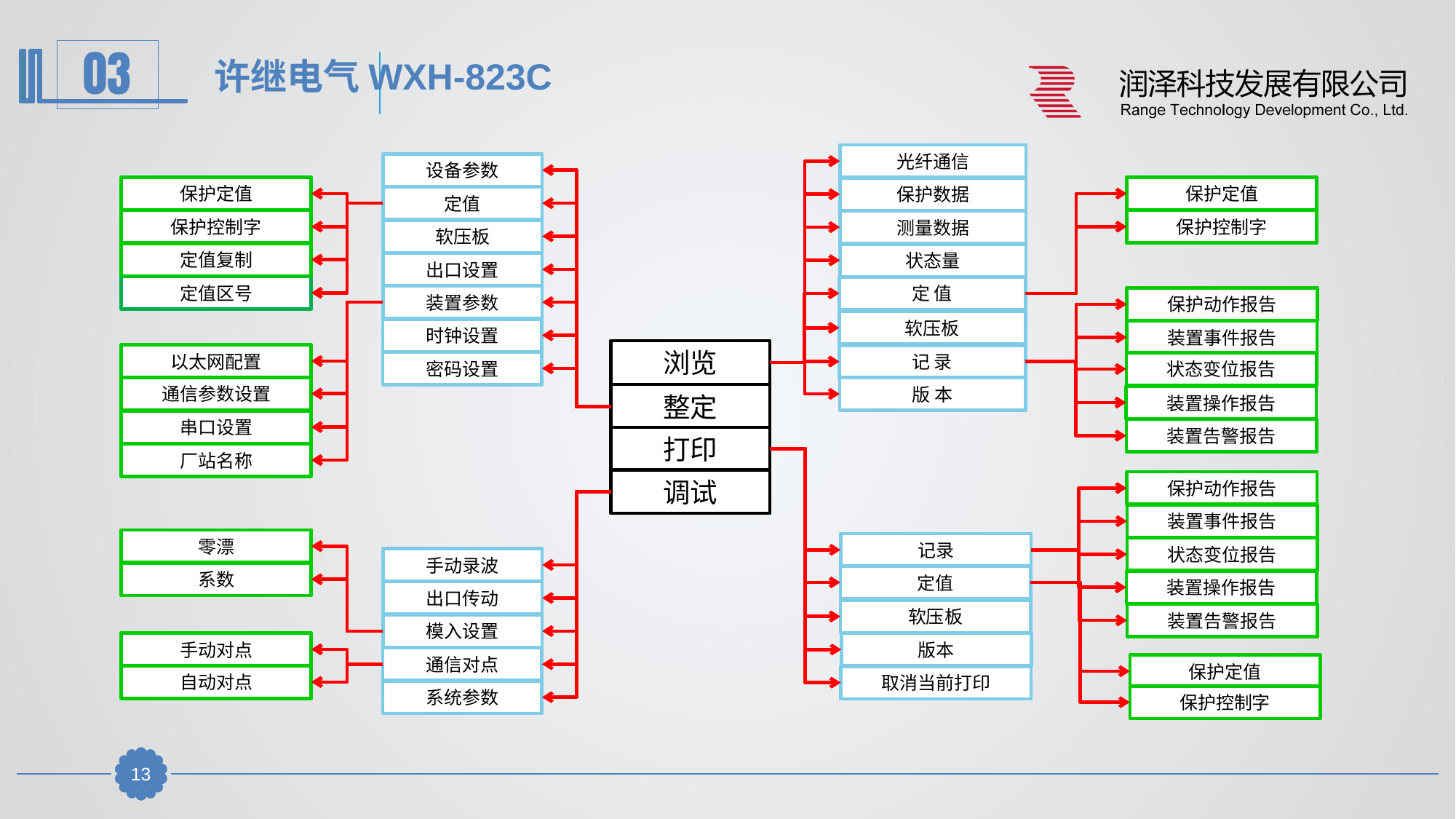

许继电气WXH-823C
光纤通信
设备参数
保护定值
保护定值
保护数据
定值
保护控制字
保护控制字
测量数据
软压板
定值复制
状态量
出口设置
定值区号
定 值
装置参数
保护动作报告
软压板
时钟设置
装置事件报告
浏览
以太网配置
记 录
密码设置
状态变位报告
通信参数设置
版 本
整定
装置操作报告
串口设置
装置告警报告
打印
厂站名称
调试
保护动作报告
装置事件报告
零漂
设备参数
记录
状态变位报告
手动录波
系数
定值
装置操作报告
出口传动
软压板
装置告警报告
模入设置
手动对点
版本
通信对点
保护定值
自动对点
取消当前打印
系统参数
保护控制字
13
13